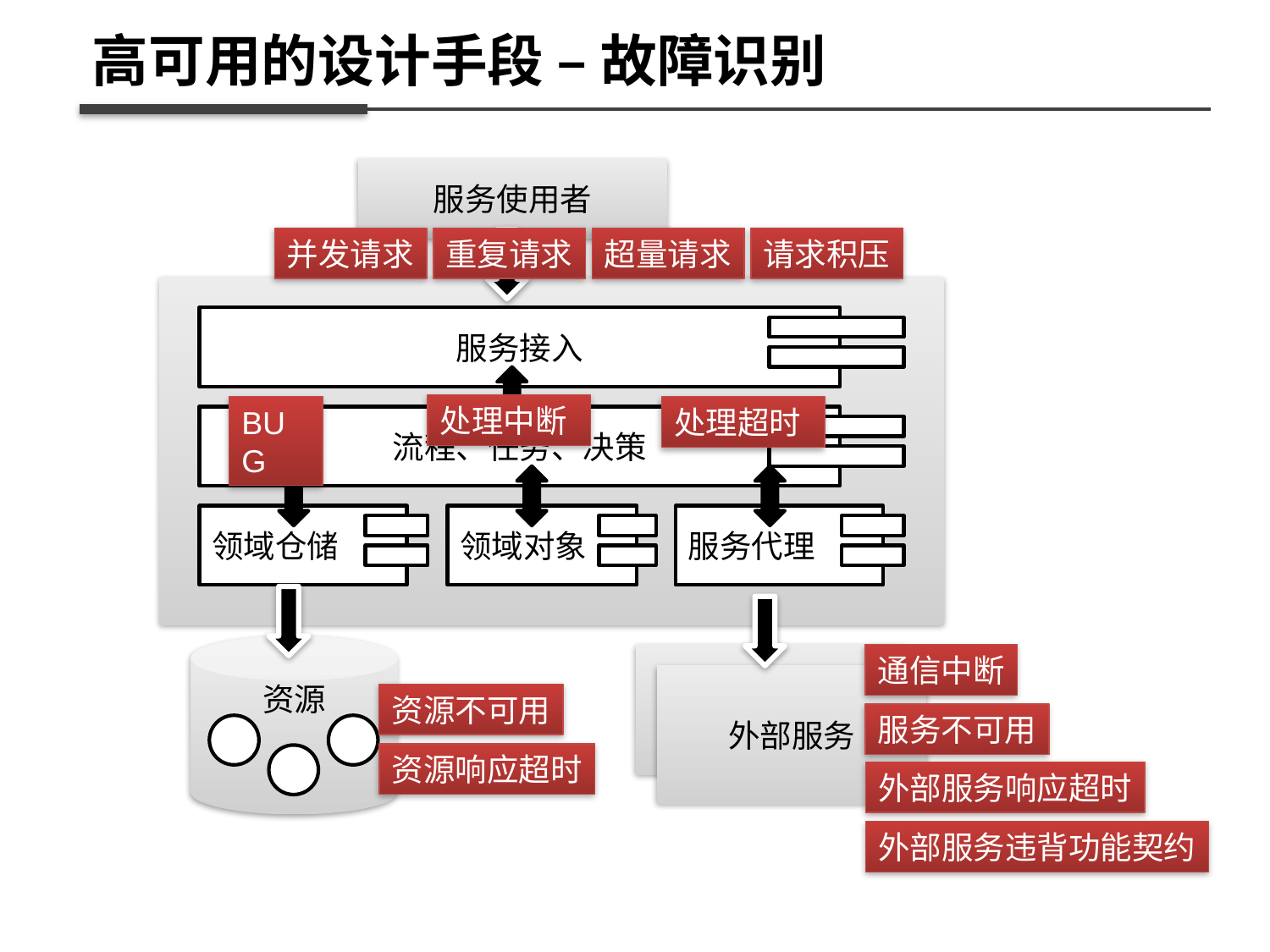

高可用的设计手段 – 故障识别
服务使用者
并发请求
重复请求
超量请求
请求积压

服务接入

处理中断
BUG
处理超时
流程、任务、决策

领域仓储

领域对象

服务代理

资源

外部服务
通信中断
外部服务
资源不可用
服务不可用

资源响应超时

外部服务响应超时
外部服务违背功能契约